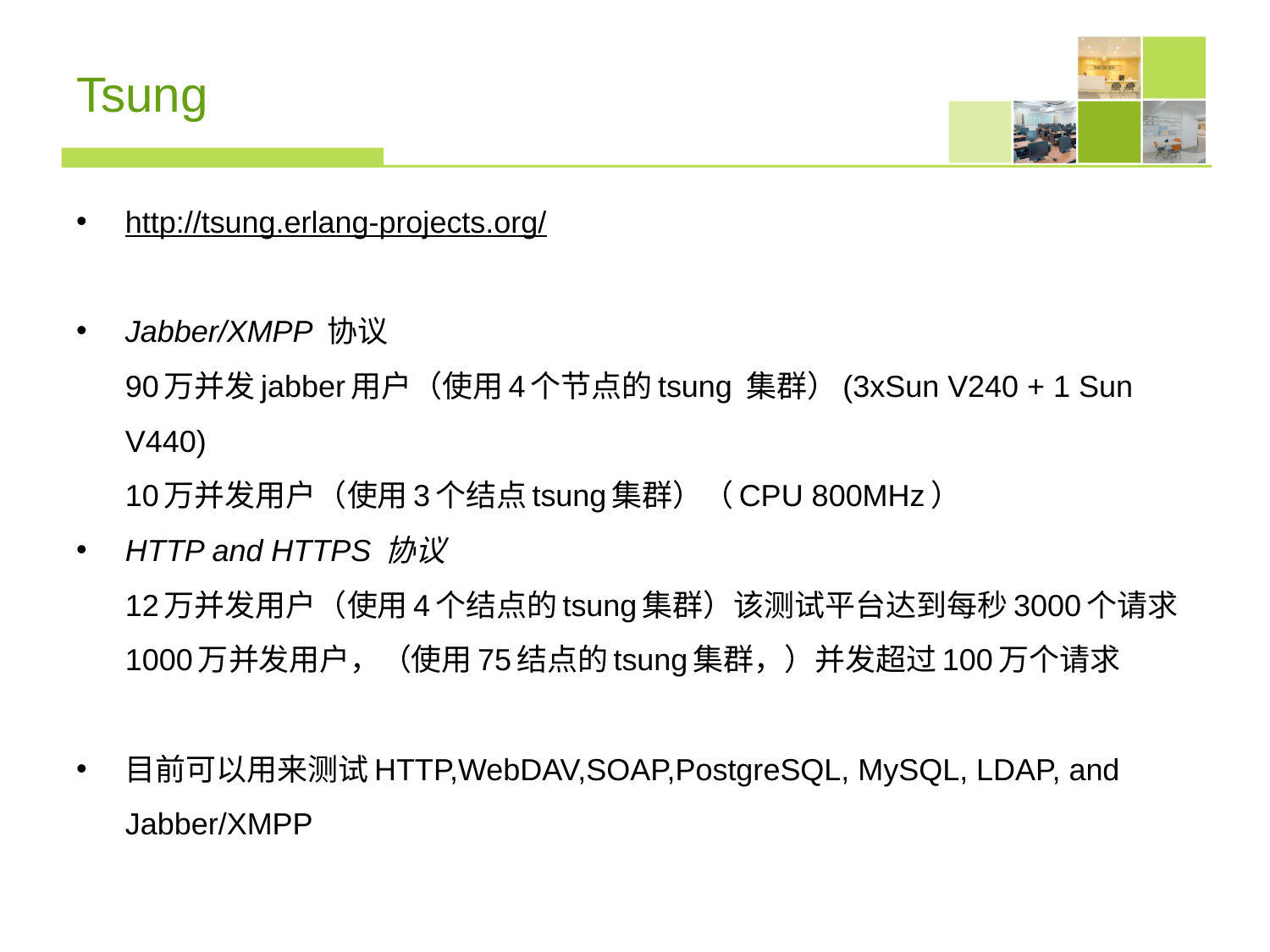

# Tsung
http://tsung.erlang-projects.org/

Jabber/XMPP 协议
90万并发jabber用户（使用4个节点的tsung 集群）(3xSun V240 + 1 Sun V440)
10万并发用户（使用3个结点tsung集群）（CPU 800MHz）
HTTP and HTTPS 协议
12万并发用户（使用4个结点的tsung集群）该测试平台达到每秒3000个请求
1000万并发用户，（使用75结点的tsung集群，）并发超过100万个请求

目前可以用来测试HTTP,WebDAV,SOAP,PostgreSQL, MySQL, LDAP, and Jabber/XMPP